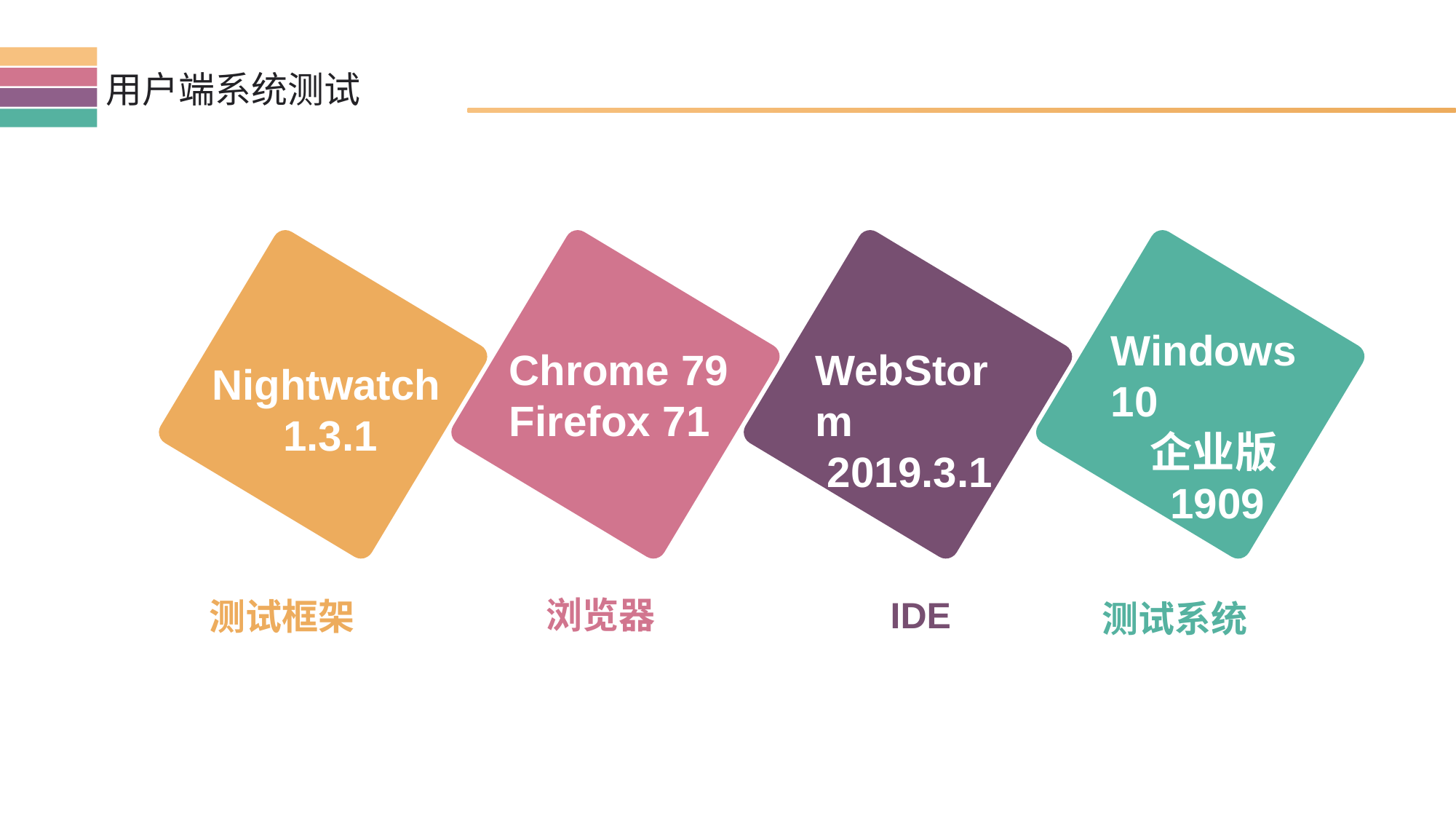

用户端系统测试

Windows 10
   企业版
     1909
Chrome 79
Firefox 71
WebStorm
 2019.3.1
Nightwatch
      1.3.1
浏览器
IDE
测试框架
测试系统